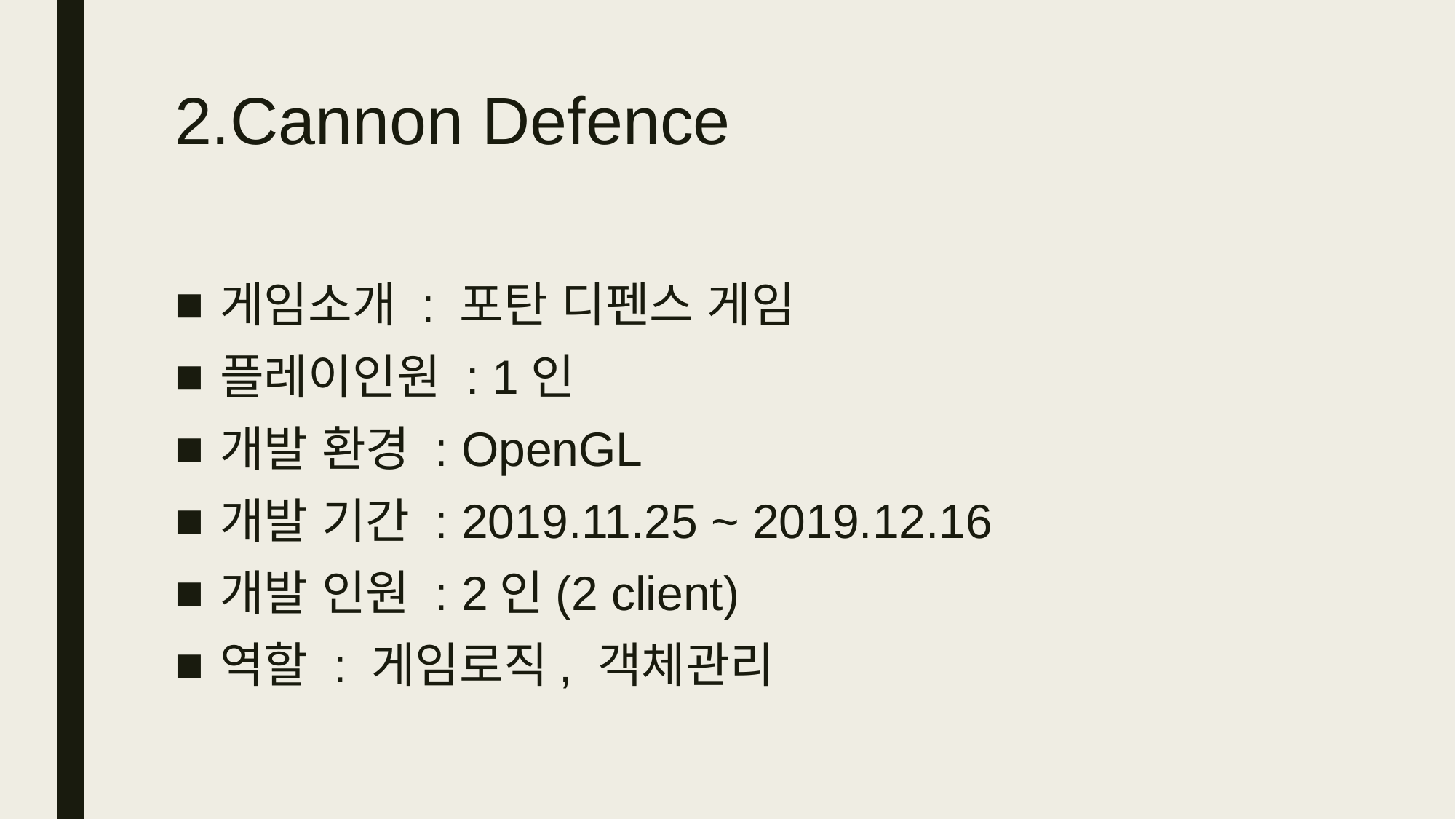

# 2.Cannon Defence
게임소개 : 포탄 디펜스 게임
플레이인원 : 1인
개발 환경 : OpenGL
개발 기간 : 2019.11.25 ~ 2019.12.16
개발 인원 : 2인(2 client)
역할 : 게임로직, 객체관리